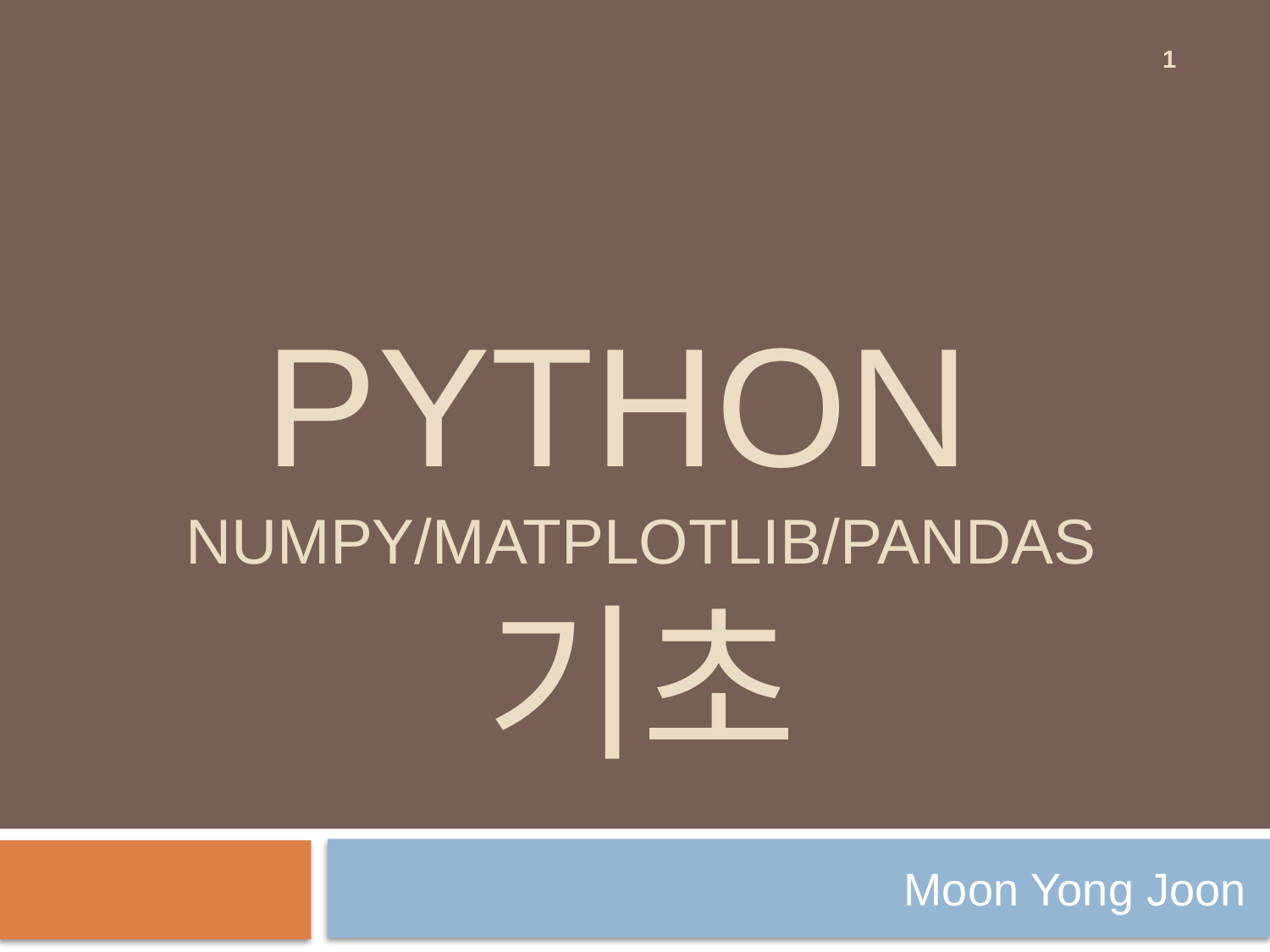

1
# Python numpy/matplotlib/pandas 기초
Moon Yong Joon